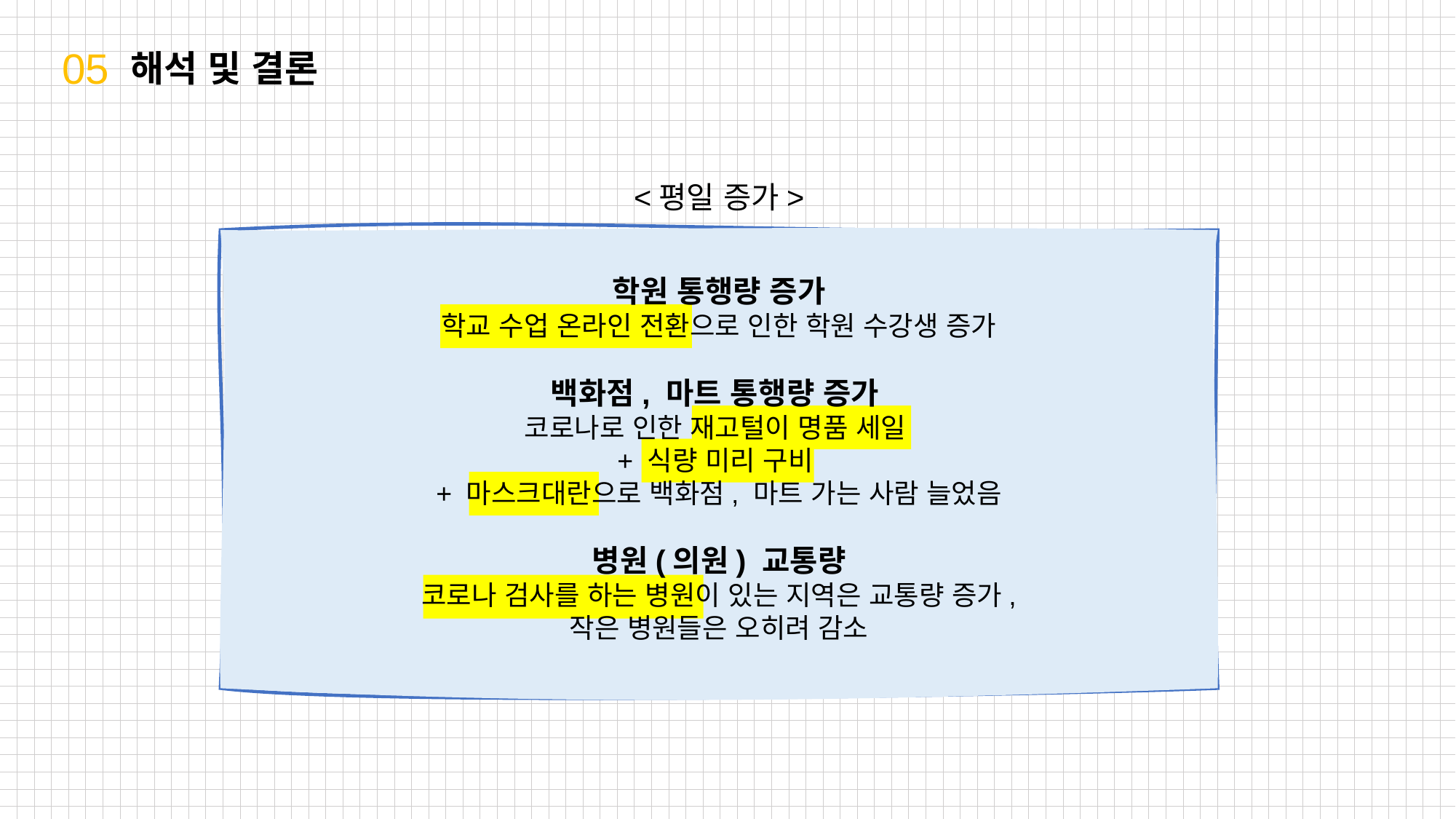

05
해석 및 결론
<평일 증가>
코로나

학원 통행량 증가
학교 수업 온라인 전환으로 인한 학원 수강생 증가

백화점, 마트 통행량 증가
코로나로 인한 재고털이 명품 세일
+ 식량 미리 구비
+ 마스크대란으로 백화점, 마트 가는 사람 늘었음

병원(의원) 교통량
코로나 검사를 하는 병원이 있는 지역은 교통량 증가,
작은 병원들은 오히려 감소
코로나